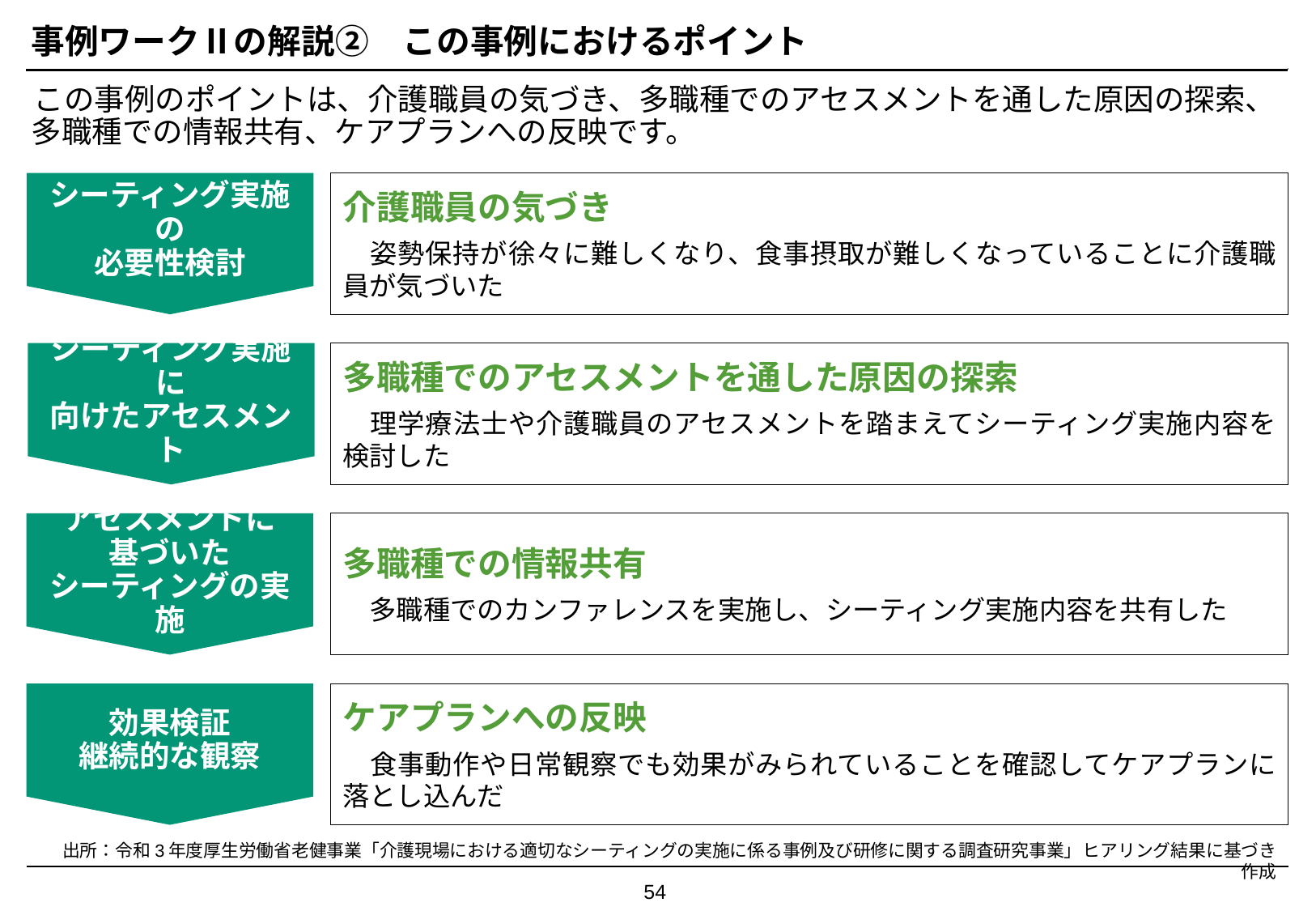

# 事例ワークⅡの解説②　この事例におけるポイント
この事例のポイントは、介護職員の気づき、多職種でのアセスメントを通した原因の探索、多職種での情報共有、ケアプランへの反映です。
シーティング実施の
必要性検討
介護職員の気づき
　姿勢保持が徐々に難しくなり、食事摂取が難しくなっていることに介護職員が気づいた
シーティング実施に
向けたアセスメント
多職種でのアセスメントを通した原因の探索
　理学療法士や介護職員のアセスメントを踏まえてシーティング実施内容を検討した
アセスメントに
基づいた
シーティングの実施
多職種での情報共有
　多職種でのカンファレンスを実施し、シーティング実施内容を共有した
効果検証
継続的な観察
ケアプランへの反映
　食事動作や日常観察でも効果がみられていることを確認してケアプランに落とし込んだ
出所：令和3年度厚生労働省老健事業「介護現場における適切なシーティングの実施に係る事例及び研修に関する調査研究事業」ヒアリング結果に基づき作成